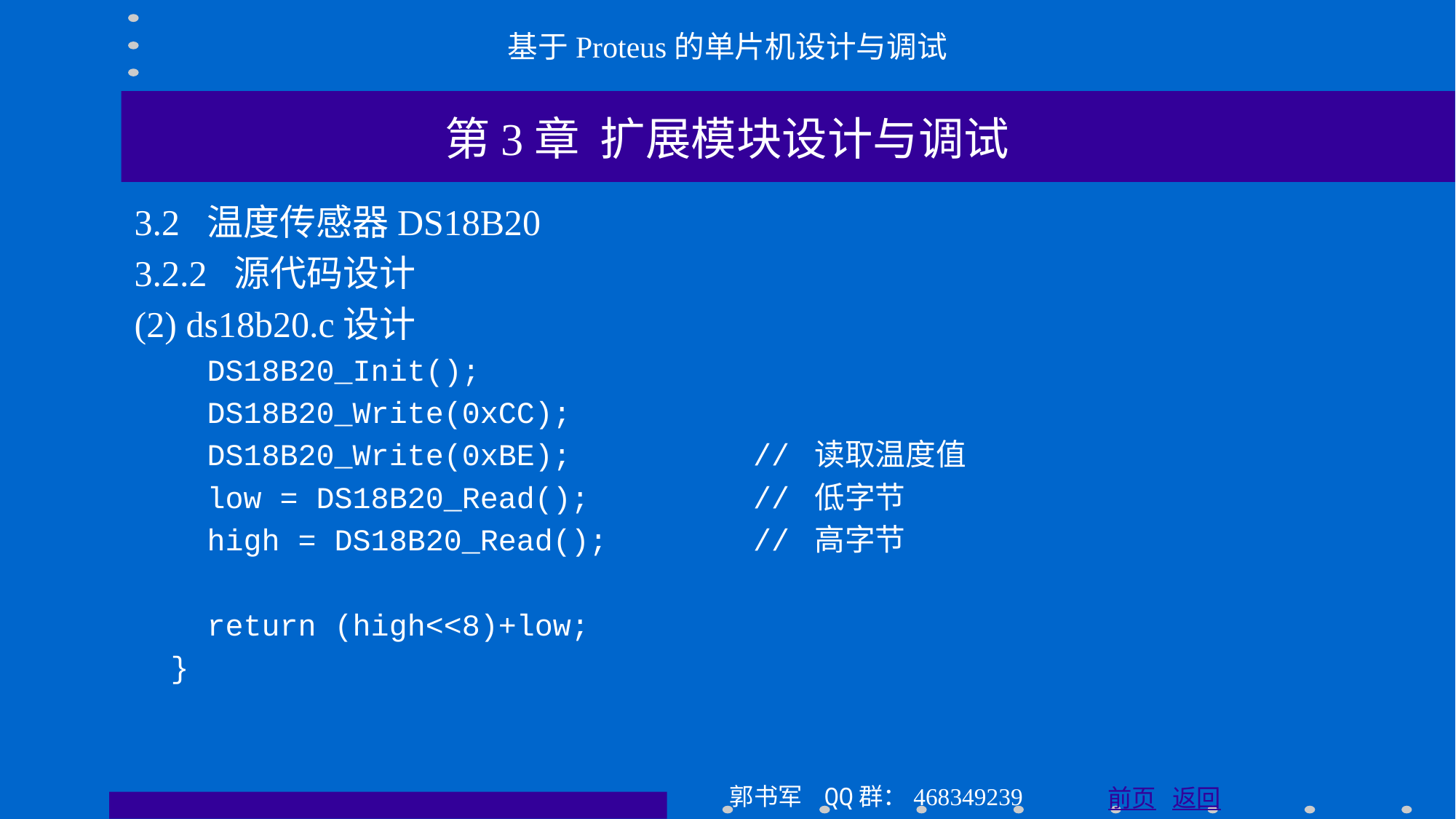

基于Proteus的单片机设计与调试
第3章  扩展模块设计与调试
3.2  温度传感器DS18B20
3.2.2  源代码设计
(2) ds18b20.c设计
    DS18B20_Init();
    DS18B20_Write(0xCC);
    DS18B20_Write(0xBE);          // 读取温度值
    low = DS18B20_Read();         // 低字节
    high = DS18B20_Read();        // 高字节

    return (high<<8)+low;
  }
郭书军   QQ群：468349239
前页   返回